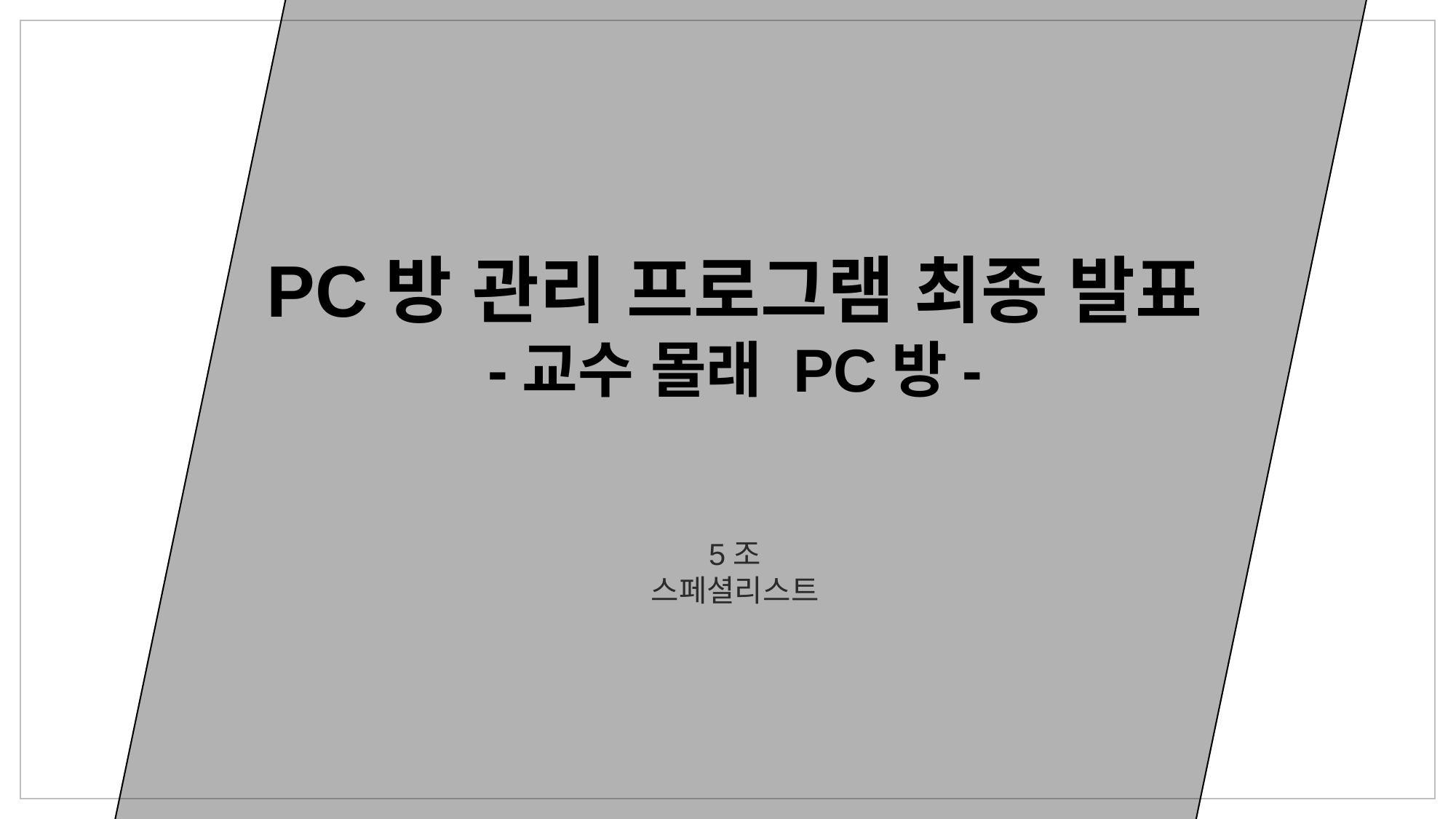

PC방 관리 프로그램 최종 발표
-교수 몰래 PC방-
5조
스페셜리스트